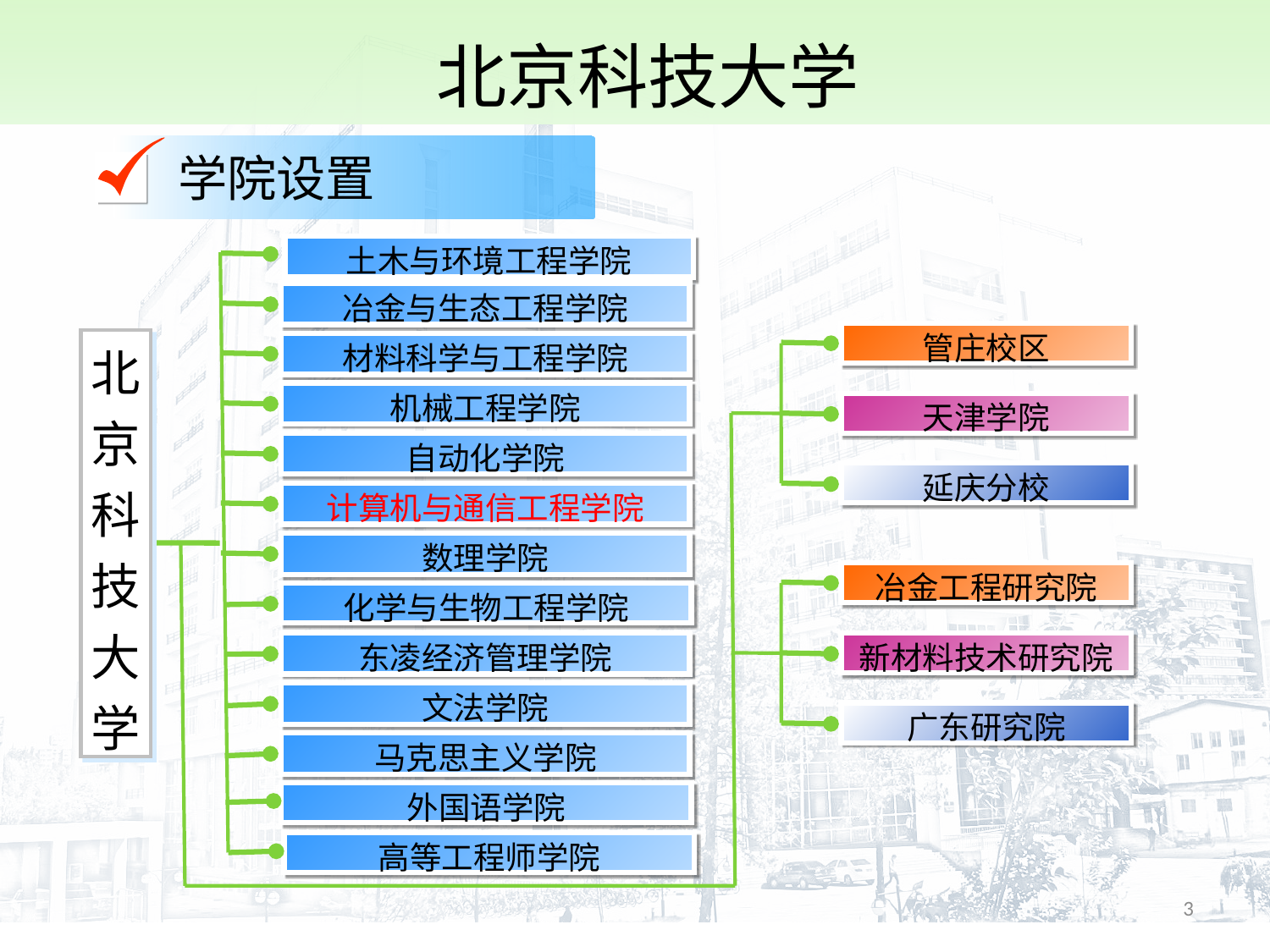

北京科技大学

学院设置

土木与环境工程学院

冶金与生态工程学院

管庄校区
北京科技大学
材料科学与工程学院

机械工程学院
天津学院

自动化学院

延庆分校
计算机与通信工程学院

数理学院

冶金工程研究院

化学与生物工程学院

东凌经济管理学院
新材料技术研究院

文法学院
广东研究院

马克思主义学院

外国语学院

高等工程师学院

3